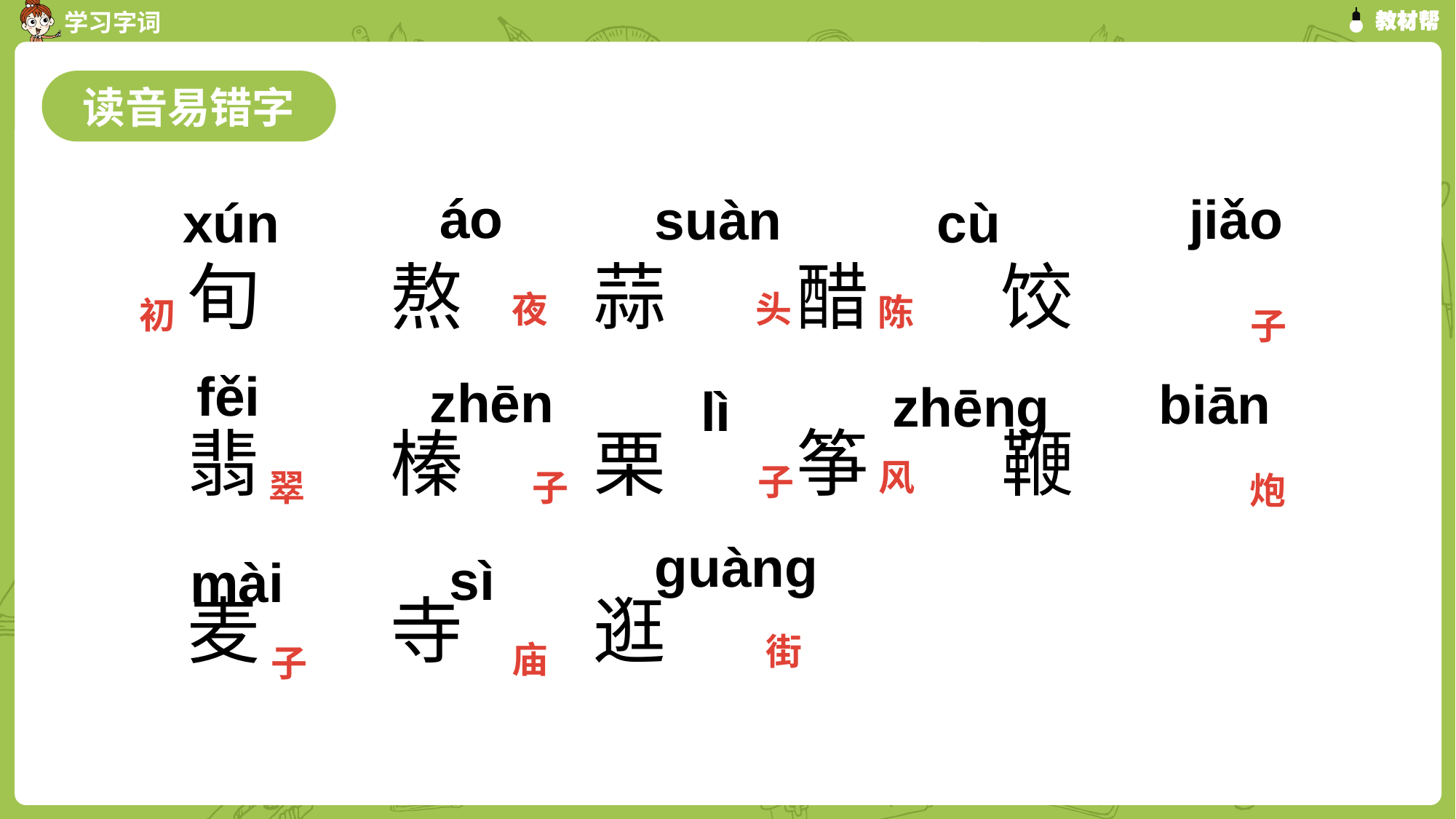

读音易错字
áo
 jiǎo
suàn
xún
cù
旬        熬        蒜        醋        饺
翡        榛        栗        筝        鞭
麦        寺        逛
夜
头
陈
初
子
fěi
zhēn
biān
zhēnɡ
lì
风
子
翠
子
炮
ɡuànɡ
sì
mài
街
庙
子